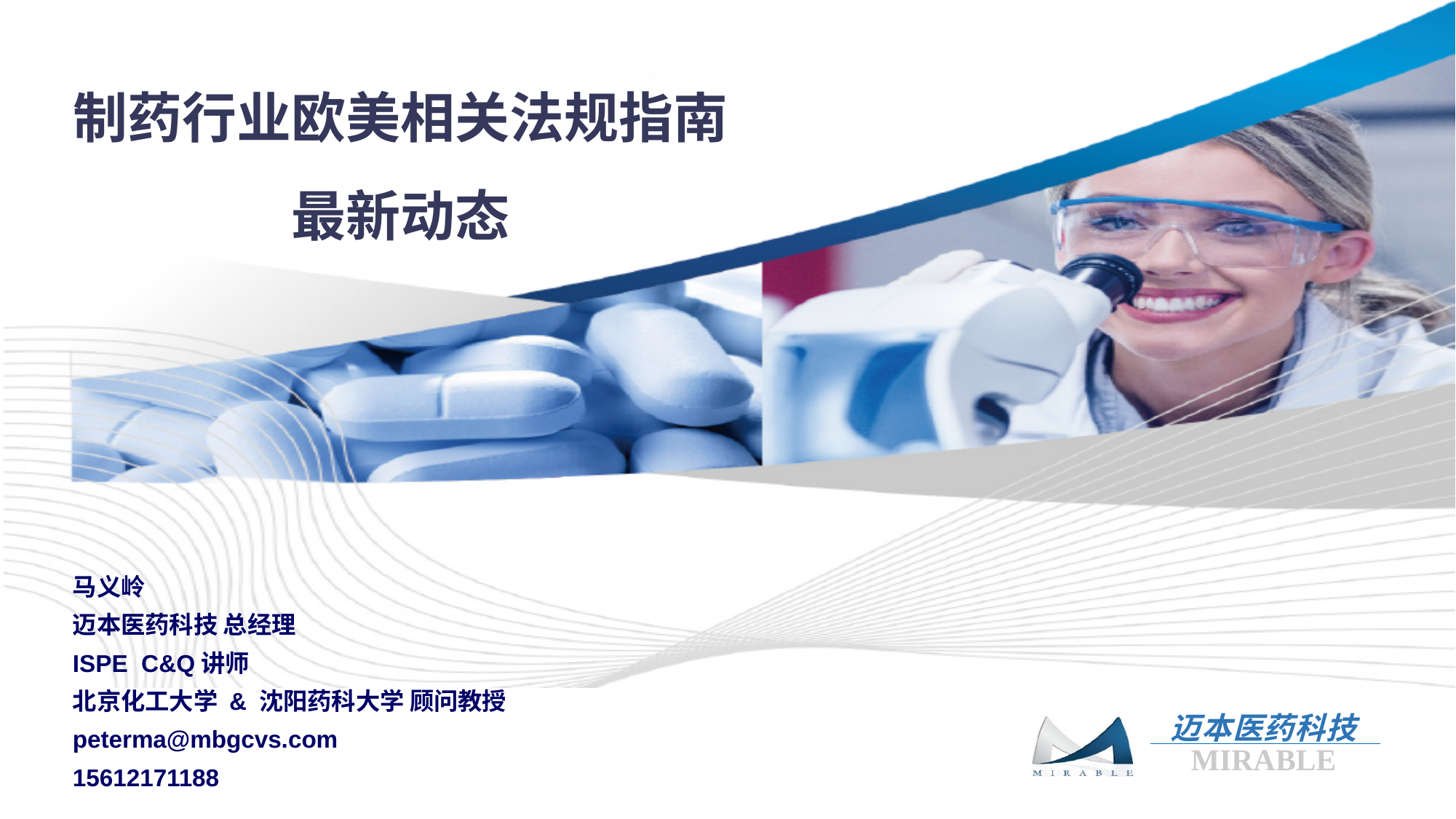

制药行业欧美相关法规指南
最新动态
马义岭
迈本医药科技 总经理
ISPE  C&Q讲师
北京化工大学 & 沈阳药科大学 顾问教授
peterma@mbgcvs.com
15612171188